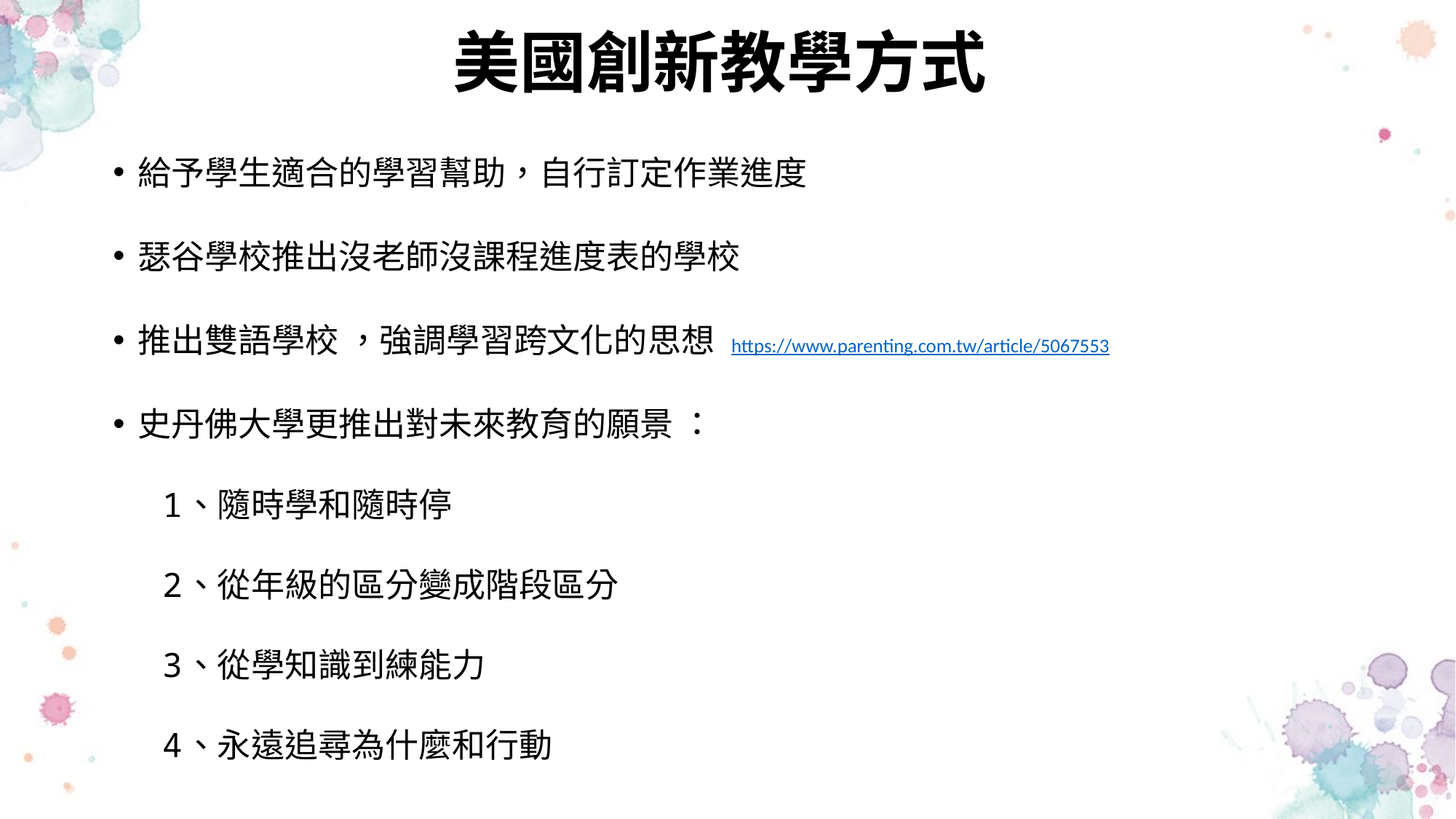

# 美國創新教學方式
給予學生適合的學習幫助，自行訂定作業進度
瑟谷學校推出沒老師沒課程進度表的學校
推出雙語學校 ，強調學習跨文化的思想  https://www.parenting.com.tw/article/5067553
史丹佛大學更推出對未來教育的願景 ：
   1、隨時學和隨時停
   2、從年級的區分變成階段區分
   3、從學知識到練能力
   4、永遠追尋為什麼和行動